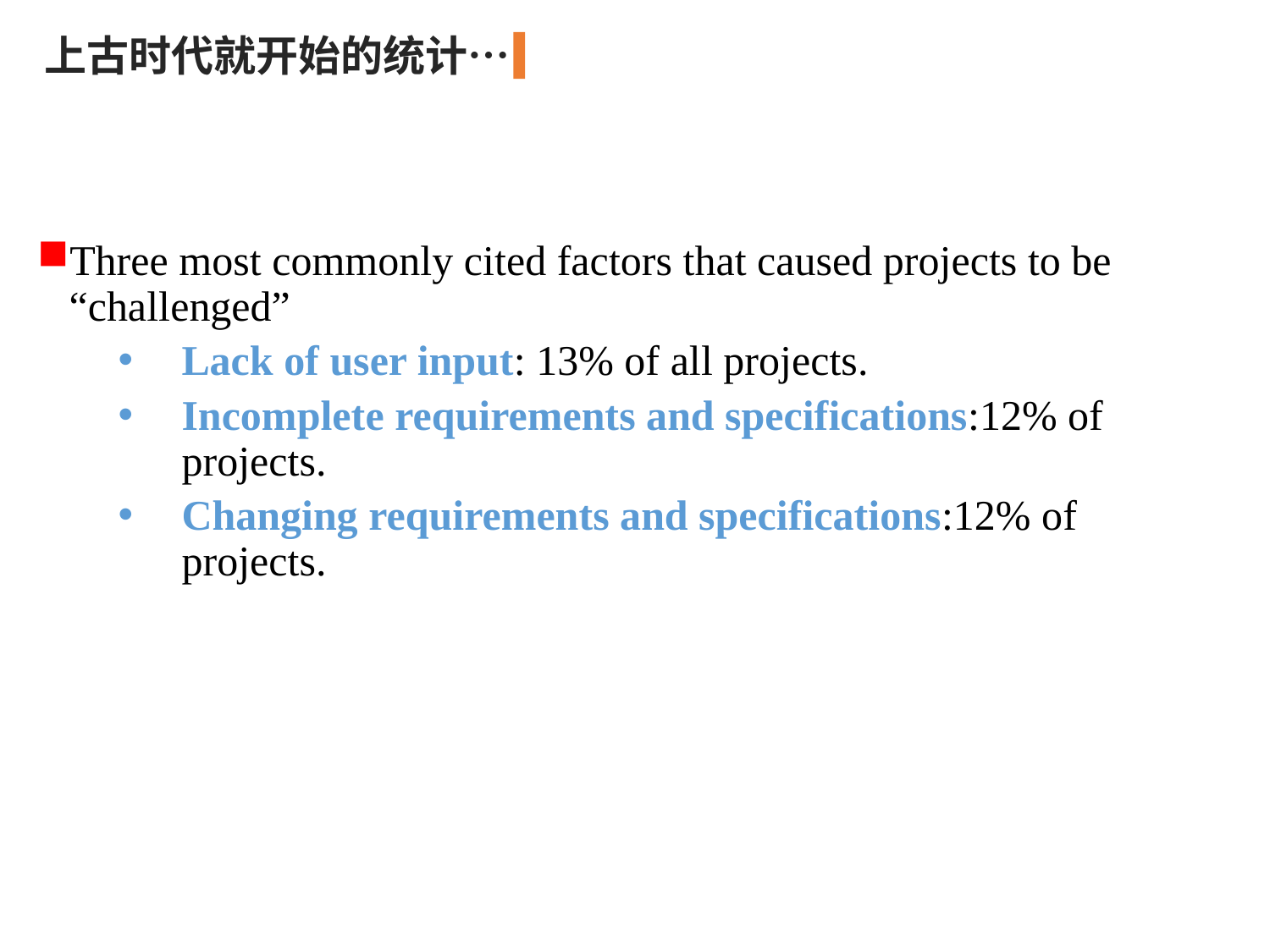

上古时代就开始的统计…

Three most commonly cited factors that caused projects to be “challenged”
Lack of user input: 13% of all projects.
Incomplete requirements and specifications:12% of projects.
Changing requirements and specifications:12% of projects.